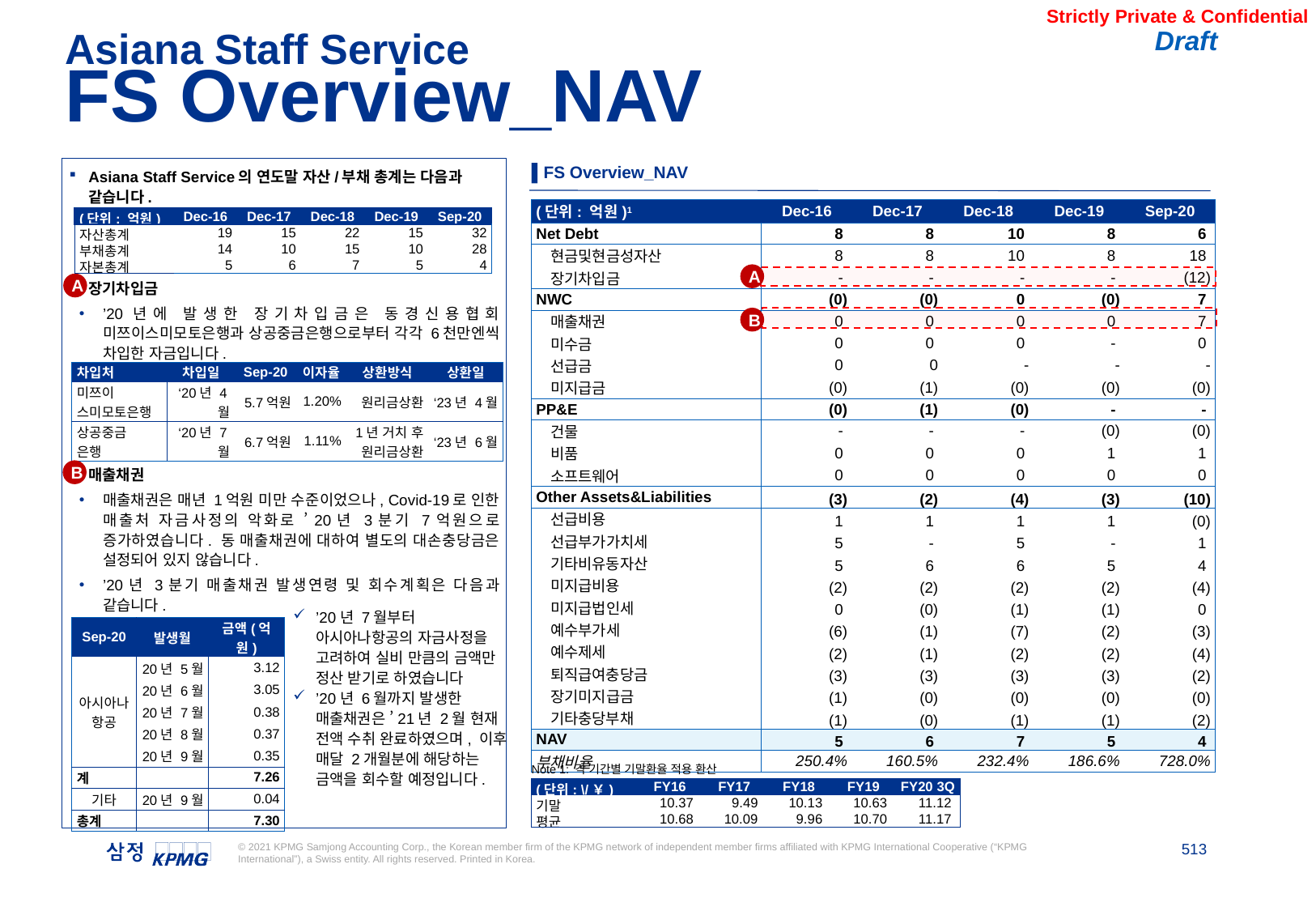

Asiana Staff Service
FS Overview_NAV
▌FS Overview_NAV

Asiana Staff Service의 연도말 자산/부채 총계는 다음과 같습니다.

장기차입금
’20년에 발생한 장기차입금은 동경신용협회 미쯔이스미모토은행과 상공중금은행으로부터 각각 6천만엔씩 차입한 자금입니다.

매출채권
매출채권은 매년 1억원 미만 수준이었으나, Covid-19로 인한 매출처 자금사정의 악화로 ’20년 3분기 7억원으로 증가하였습니다. 동 매출채권에 대하여 별도의 대손충당금은 설정되어 있지 않습니다.
’20년 3분기 매출채권 발생연령 및 회수계획은 다음과 같습니다.

| (단위: 억원)1 | Dec-16 | Dec-17 | Dec-18 | Dec-19 | Sep-20 |
| --- | --- | --- | --- | --- | --- |
| Net Debt | 8 | 8 | 10 | 8 | 6 |
| 현금및현금성자산 | 8 | 8 | 10 | 8 | 18 |
| 장기차입금 | - | - | - | - | (12) |
| NWC | (0) | (0) | 0 | (0) | 7 |
| 매출채권 | 0 | 0 | 0 | 0 | 7 |
| 미수금 | 0 | 0 | 0 | - | 0 |
| 선급금 | 0 | 0 | - | - | - |
| 미지급금 | (0) | (1) | (0) | (0) | (0) |
| PP&E | (0) | (1) | (0) | - | - |
| 건물 | - | - | - | (0) | (0) |
| 비품 | 0 | 0 | 0 | 1 | 1 |
| 소프트웨어 | 0 | 0 | 0 | 0 | 0 |
| Other Assets&Liabilities | (3) | (2) | (4) | (3) | (10) |
| 선급비용 | 1 | 1 | 1 | 1 | (0) |
| 선급부가가치세 | 5 | - | 5 | - | 1 |
| 기타비유동자산 | 5 | 6 | 6 | 5 | 4 |
| 미지급비용 | (2) | (2) | (2) | (2) | (4) |
| 미지급법인세 | 0 | (0) | (1) | (1) | 0 |
| 예수부가세 | (6) | (1) | (7) | (2) | (3) |
| 예수제세 | (2) | (1) | (2) | (2) | (4) |
| 퇴직급여충당금 | (3) | (3) | (3) | (3) | (2) |
| 장기미지급금 | (1) | (0) | (0) | (0) | (0) |
| 기타충당부채 | (1) | (0) | (1) | (1) | (2) |
| NAV | 5 | 6 | 7 | 5 | 4 |
| 부채비율 | 250.4% | 160.5% | 232.4% | 186.6% | 728.0% |
| (단위: 억원) | Dec-16 | Dec-17 | Dec-18 | Dec-19 | Sep-20 |
| --- | --- | --- | --- | --- | --- |
| 자산총계 | 19 | 15 | 22 | 15 | 32 |
| 부채총계 | 14 | 10 | 15 | 10 | 28 |
| 자본총계 | 5 | 6 | 7 | 5 | 4 |
A

A

B
| 차입처 | 차입일 | Sep-20 | 이자율 | 상환방식 | 상환일 |
| --- | --- | --- | --- | --- | --- |
| 미쯔이 스미모토은행 | ‘20년 4월 | 5.7억원 | 1.20% | 원리금상환 | ‘23년 4월 |
| 상공중금 은행 | ‘20년 7월 | 6.7억원 | 1.11% | 1년 거치 후 원리금상환 | ‘23년 6월 |
B
’20년 7월부터 아시아나항공의 자금사정을 고려하여 실비 만큼의 금액만 정산 받기로 하였습니다
’20년 6월까지 발생한 매출채권은 ’21년 2월 현재 전액 수취 완료하였으며, 이후 매달 2개월분에 해당하는 금액을 회수할 예정입니다.
| Sep-20 | 발생월 | 금액(억원) |
| --- | --- | --- |
| 아시아나 항공 | 20년 5월 | 3.12 |
|  | 20년 6월 | 3.05 |
|  | 20년 7월 | 0.38 |
|  | 20년 8월 | 0.37 |
|  | 20년 9월 | 0.35 |
| 계 |  | 7.26 |
| 기타 | 20년 9월 | 0.04 |
| 총계 |  | 7.30 |
Note 1: 각 기간별 기말환율 적용 환산
| (단위: \/￥) | FY16 | FY17 | FY18 | FY19 | FY20 3Q |
| --- | --- | --- | --- | --- | --- |
| 기말 | 10.37 | 9.49 | 10.13 | 10.63 | 11.12 |
| 평균 | 10.68 | 10.09 | 9.96 | 10.70 | 11.17 |